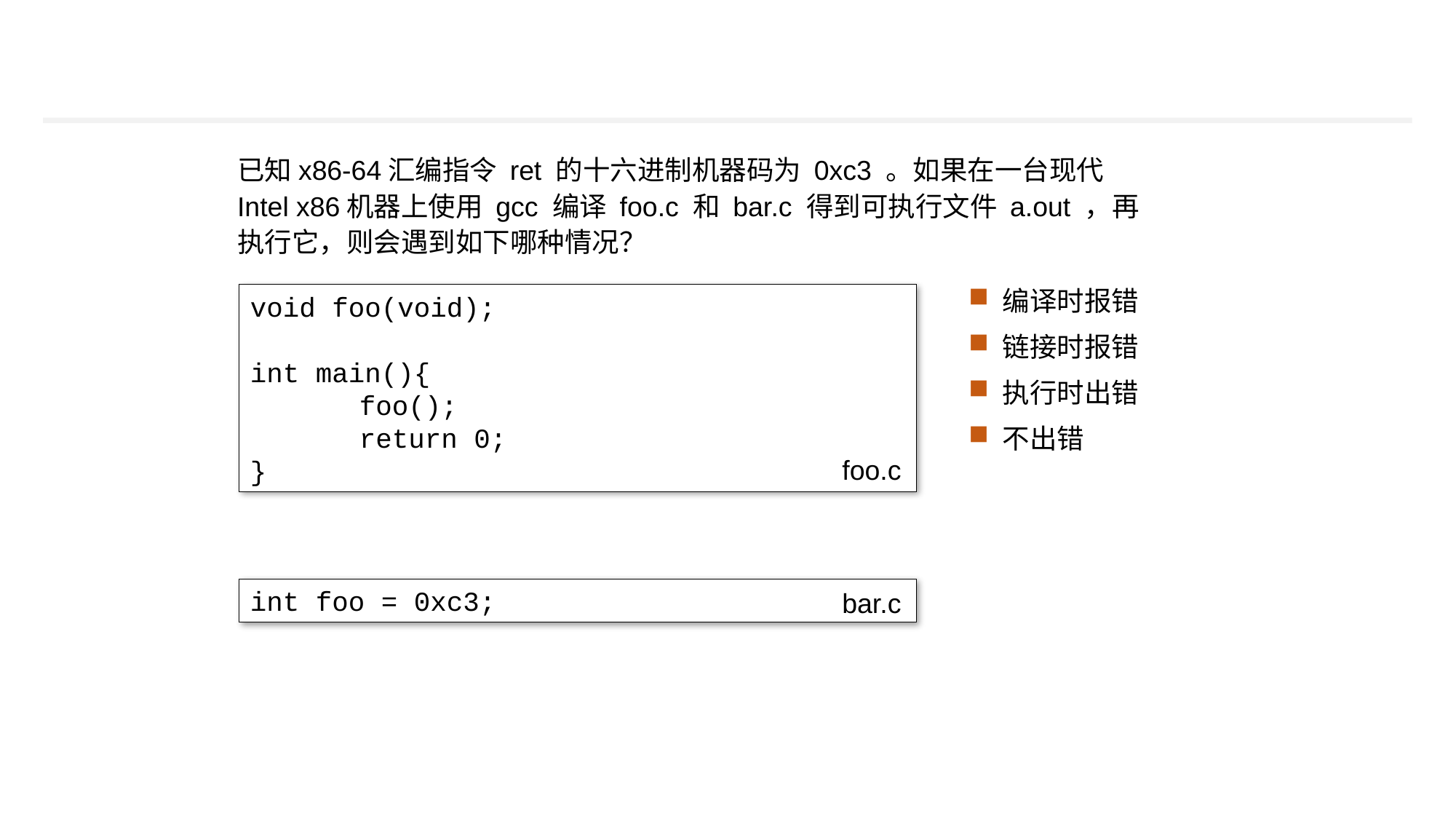

已知x86-64汇编指令 ret 的十六进制机器码为 0xc3 。如果在一台现代Intel x86机器上使用 gcc 编译 foo.c 和 bar.c 得到可执行文件 a.out ，再执行它，则会遇到如下哪种情况？
编译时报错
链接时报错
执行时出错
不出错
void foo(void);

int main(){
	foo();
	return 0;
}
foo.c
bar.c
int foo = 0xc3;